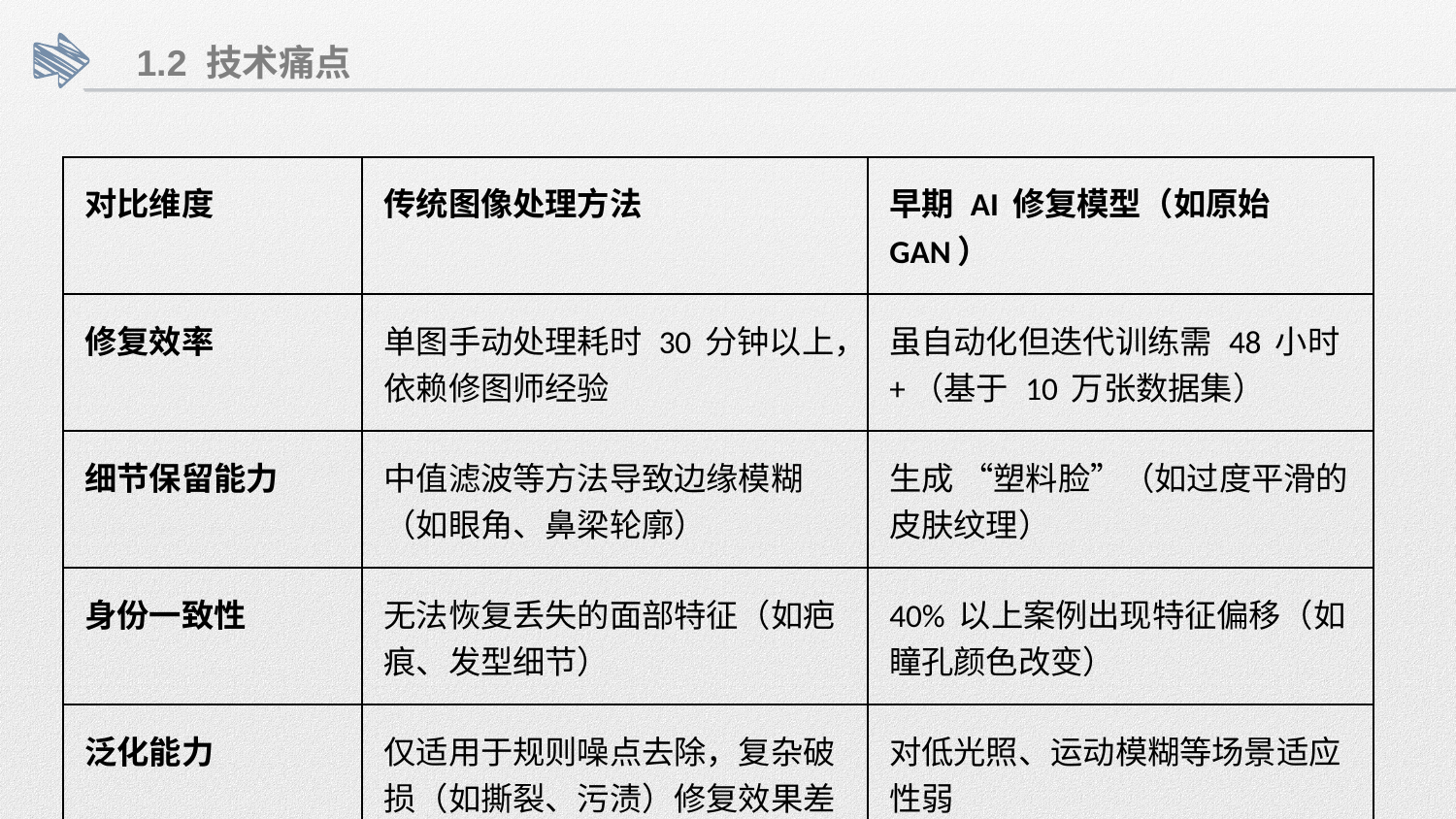

1.2 技术痛点
| 对比维度 | 传统图像处理方法 | 早期 AI 修复模型（如原始 GAN） |
| --- | --- | --- |
| 修复效率 | 单图手动处理耗时 30 分钟以上，依赖修图师经验 | 虽自动化但迭代训练需 48 小时 +（基于 10 万张数据集） |
| 细节保留能力 | 中值滤波等方法导致边缘模糊（如眼角、鼻梁轮廓） | 生成 “塑料脸”（如过度平滑的皮肤纹理） |
| 身份一致性 | 无法恢复丢失的面部特征（如疤痕、发型细节） | 40% 以上案例出现特征偏移（如瞳孔颜色改变） |
| 泛化能力 | 仅适用于规则噪点去除，复杂破损（如撕裂、污渍）修复效果差 | 对低光照、运动模糊等场景适应性弱 |